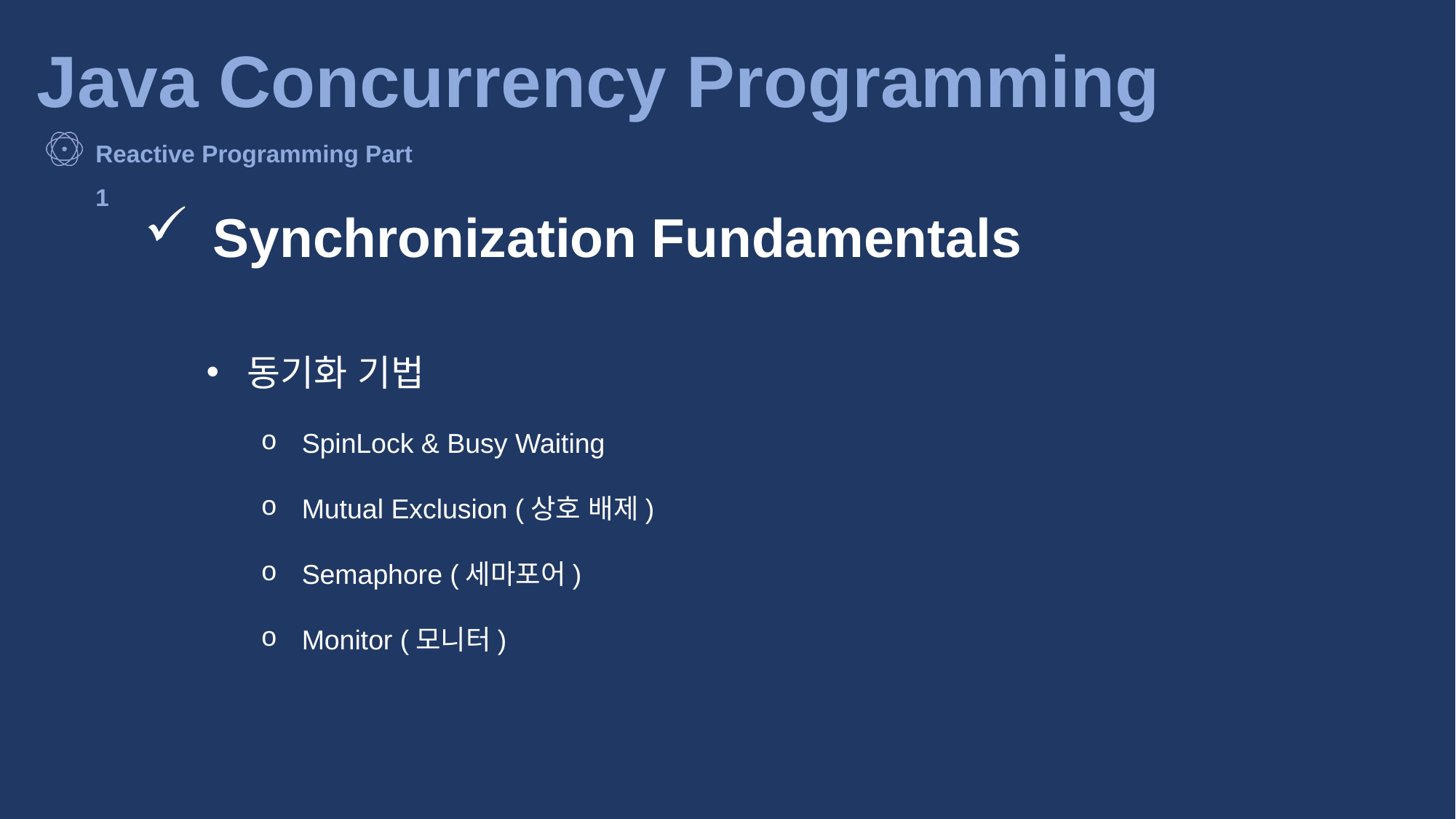

Synchronization Fundamentals
동기화 기법
SpinLock & Busy Waiting
Mutual Exclusion (상호 배제)
Semaphore (세마포어)
Monitor (모니터)